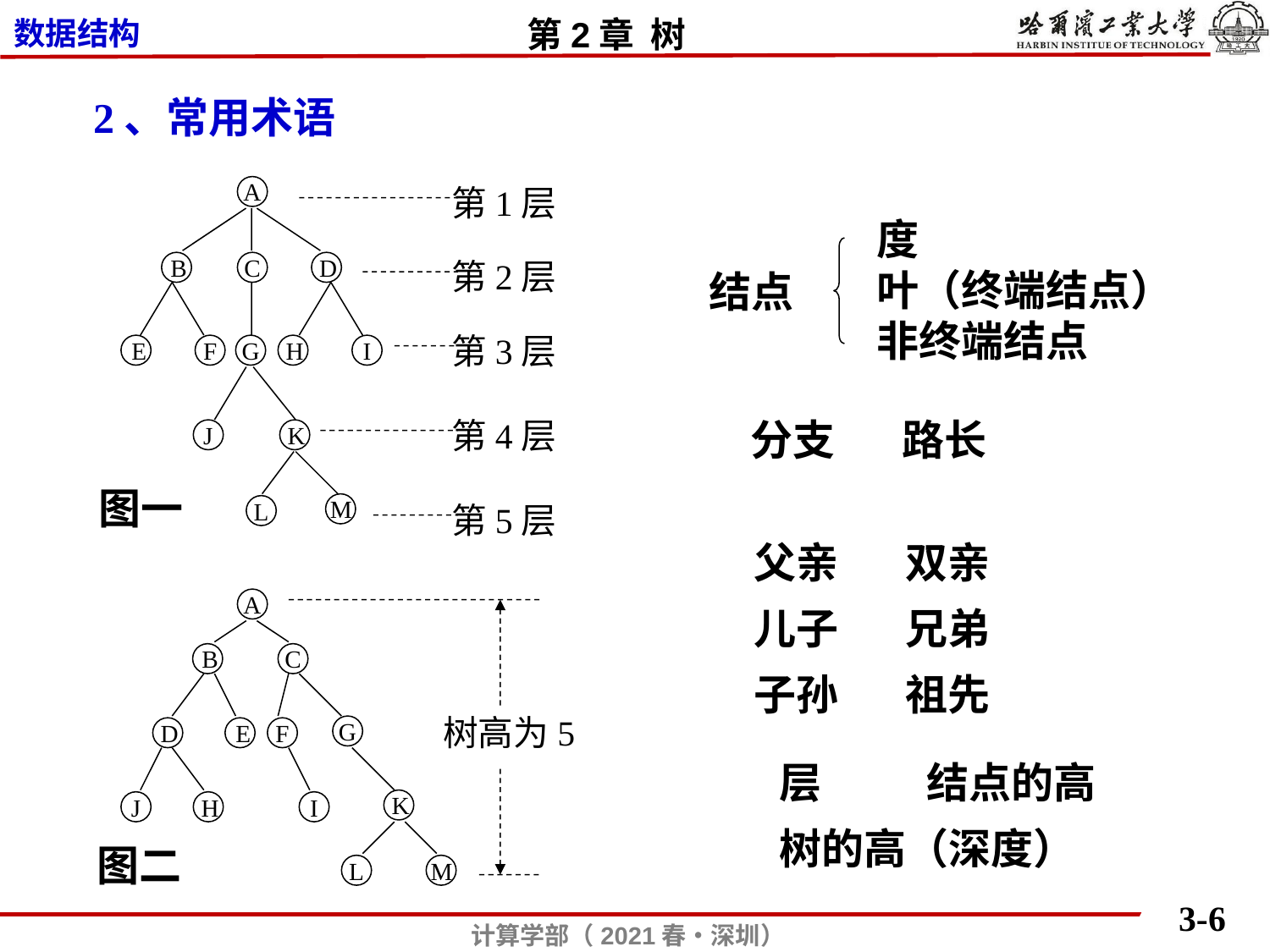

2、常用术语
第1层
A

B
C
D

E
F
G
H
I

J
K

M
L
图一

第2层

第3层

第4层

第5层

度
叶（终端结点）
非终端结点

结点
分支       路长
父亲       双亲
儿子       兄弟
子孙       祖先
A

B
C

G
D
E
F

K
J
H
I

L
M
图二

树高为5

层           结点的高
树的高（深度）